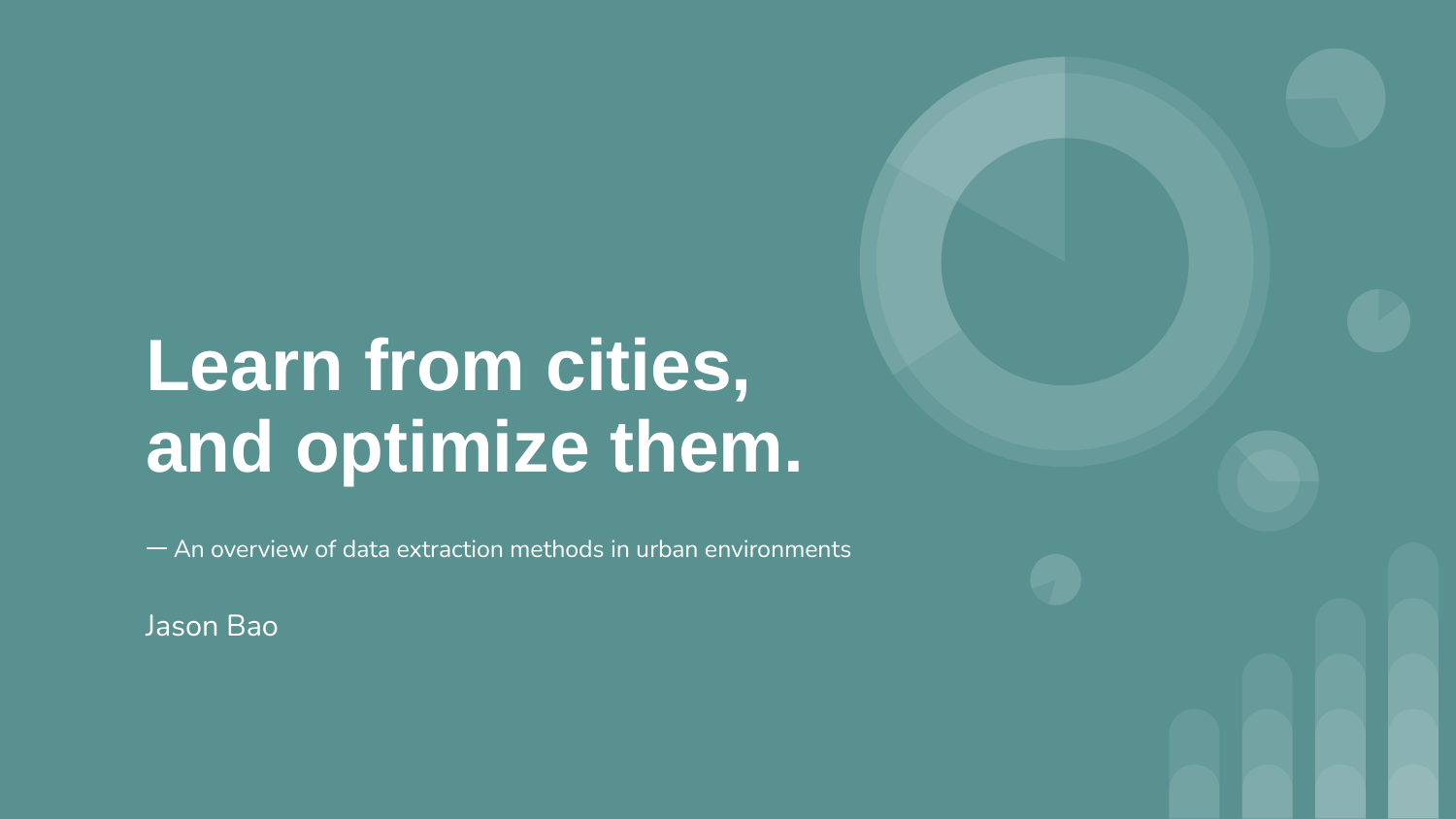

# Learn from cities, and optimize them.
一An overview of data extraction methods in urban environments

Jason Bao